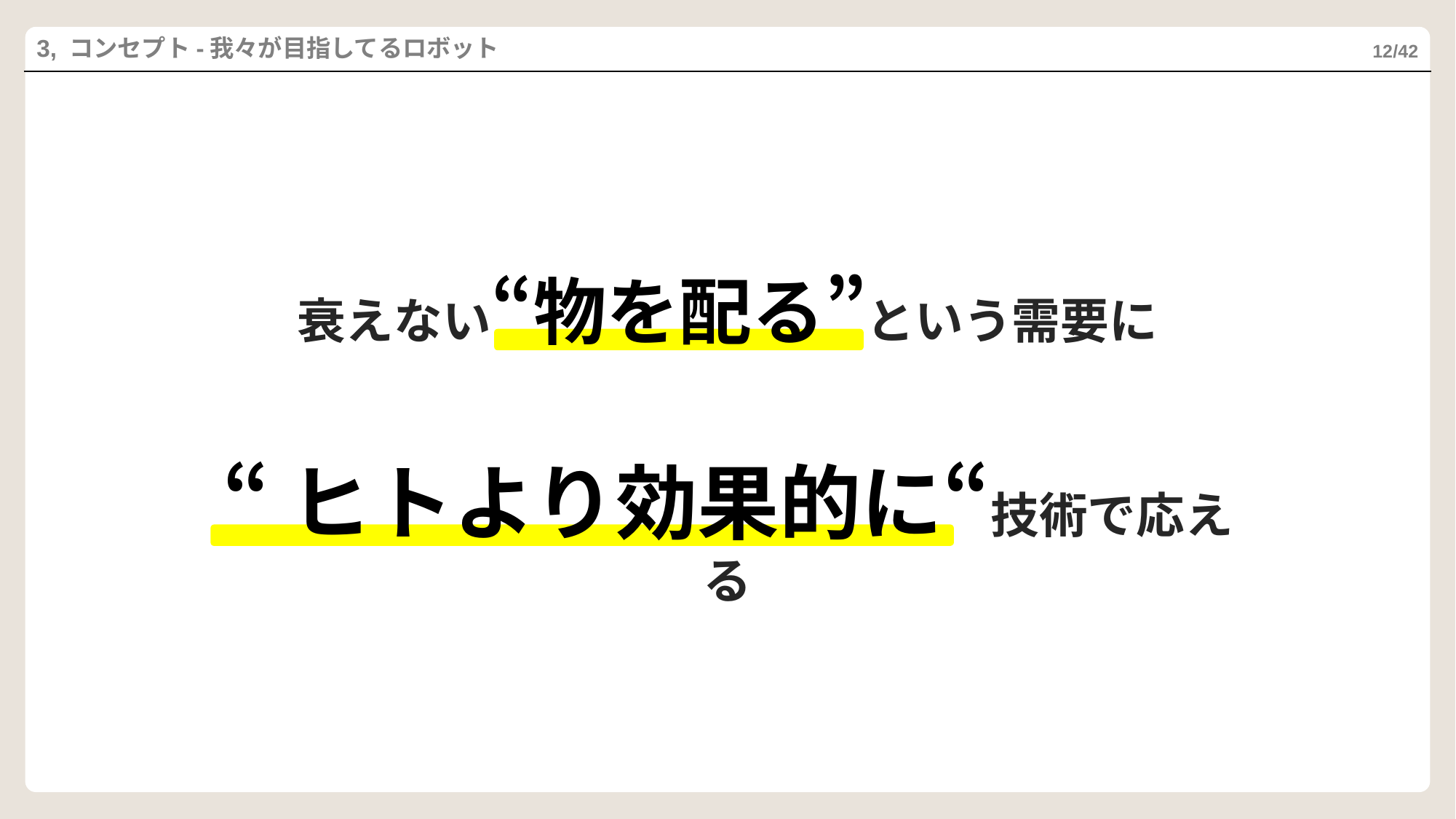

3, コンセプト-我々が目指してるロボット

12/42
衰えない“物を配る”という需要に

“ヒトより効果的に“技術で応える